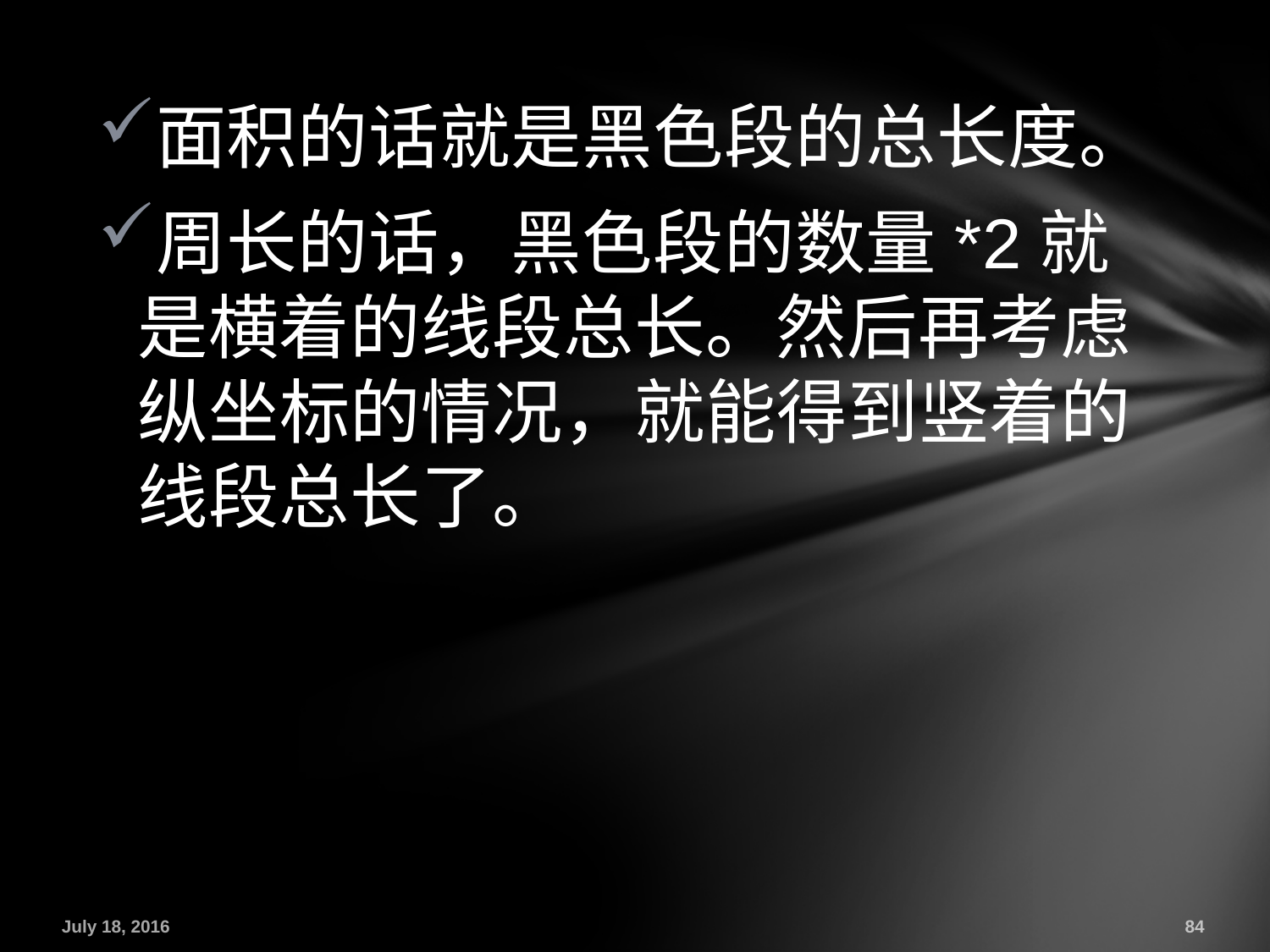

面积的话就是黑色段的总长度。
周长的话，黑色段的数量*2就是横着的线段总长。然后再考虑纵坐标的情况，就能得到竖着的线段总长了。
July 18, 2016

84